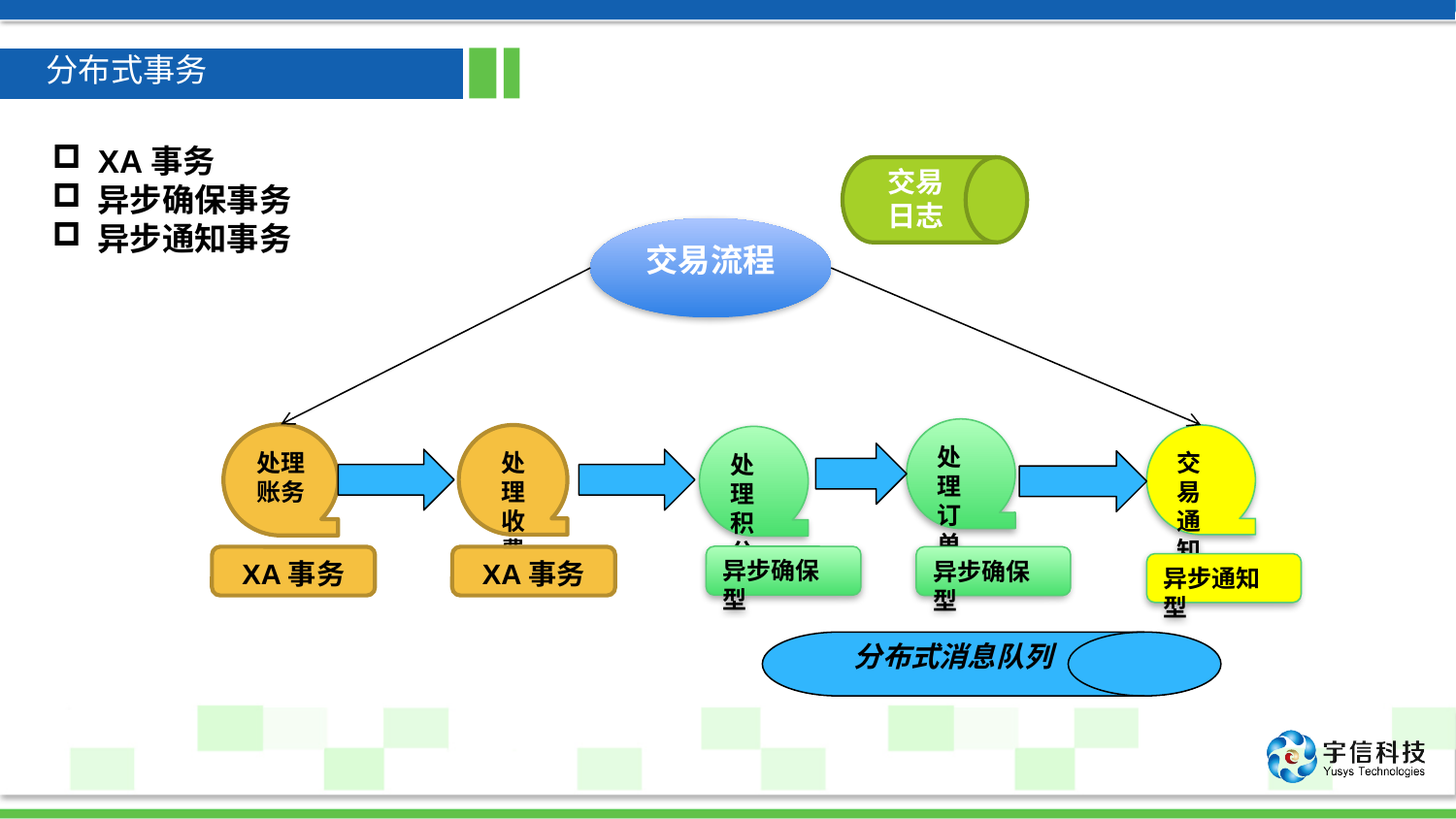

分布式事务

XA事务
异步确保事务
异步通知事务
交易日志
交易流程

处理订单
处理账务
处理收费
交易通知
处理积分

异步确保型
XA事务
XA事务
异步确保型
异步通知型
分布式消息队列